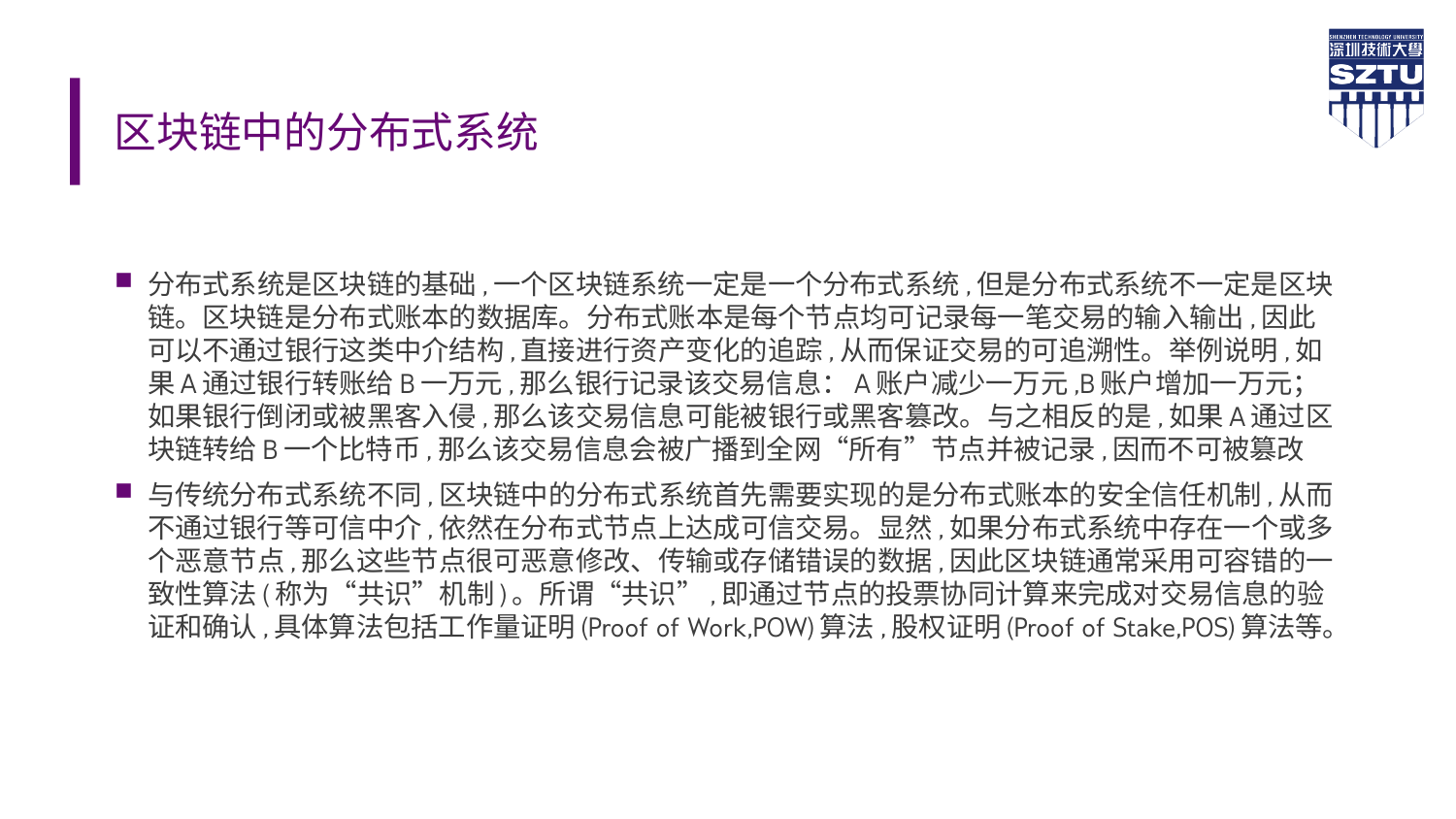

# 区块链中的分布式系统
分布式系统是区块链的基础,一个区块链系统一定是一个分布式系统,但是分布式系统不一定是区块链。区块链是分布式账本的数据库。分布式账本是每个节点均可记录每一笔交易的输入输出,因此可以不通过银行这类中介结构,直接进行资产变化的追踪,从而保证交易的可追溯性。举例说明,如果A通过银行转账给B一万元,那么银行记录该交易信息：A账户减少一万元,B账户增加一万元；如果银行倒闭或被黑客入侵,那么该交易信息可能被银行或黑客篡改。与之相反的是,如果A通过区块链转给B一个比特币,那么该交易信息会被广播到全网“所有”节点并被记录,因而不可被篡改
与传统分布式系统不同,区块链中的分布式系统首先需要实现的是分布式账本的安全信任机制,从而不通过银行等可信中介,依然在分布式节点上达成可信交易。显然,如果分布式系统中存在一个或多个恶意节点,那么这些节点很可恶意修改、传输或存储错误的数据,因此区块链通常采用可容错的一致性算法(称为“共识”机制)。所谓“共识”,即通过节点的投票协同计算来完成对交易信息的验证和确认,具体算法包括工作量证明(Proof of Work,POW)算法,股权证明(Proof of Stake,POS)算法等。